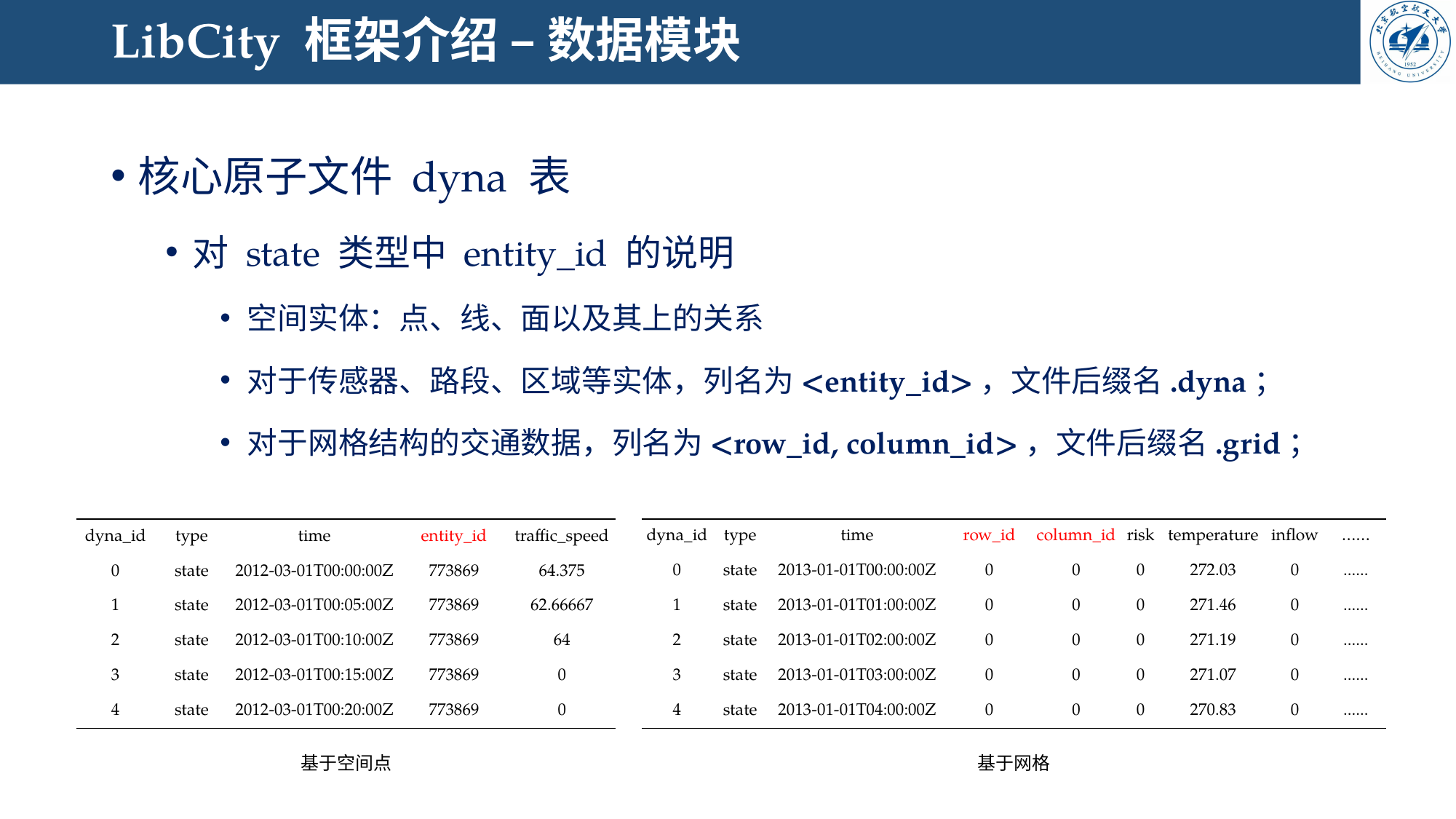

# LibCity 框架介绍 – 数据模块
核心原子文件 dyna 表
对 state 类型中 entity_id 的说明
空间实体：点、线、面以及其上的关系
对于传感器、路段、区域等实体，列名为<entity_id>，文件后缀名.dyna；
对于网格结构的交通数据，列名为<row_id, column_id>，文件后缀名.grid；

| dyna\_id | type | time | entity\_id | traffic\_speed |
| --- | --- | --- | --- | --- |
| 0 | state | 2012-03-01T00:00:00Z | 773869 | 64.375 |
| 1 | state | 2012-03-01T00:05:00Z | 773869 | 62.66667 |
| 2 | state | 2012-03-01T00:10:00Z | 773869 | 64 |
| 3 | state | 2012-03-01T00:15:00Z | 773869 | 0 |
| 4 | state | 2012-03-01T00:20:00Z | 773869 | 0 |
| dyna\_id | type | time | row\_id | column\_id | risk | temperature | inflow | …… |
| --- | --- | --- | --- | --- | --- | --- | --- | --- |
| 0 | state | 2013-01-01T00:00:00Z | 0 | 0 | 0 | 272.03 | 0 | ...... |
| 1 | state | 2013-01-01T01:00:00Z | 0 | 0 | 0 | 271.46 | 0 | ...... |
| 2 | state | 2013-01-01T02:00:00Z | 0 | 0 | 0 | 271.19 | 0 | ...... |
| 3 | state | 2013-01-01T03:00:00Z | 0 | 0 | 0 | 271.07 | 0 | ...... |
| 4 | state | 2013-01-01T04:00:00Z | 0 | 0 | 0 | 270.83 | 0 | ...... |
基于网格
基于空间点